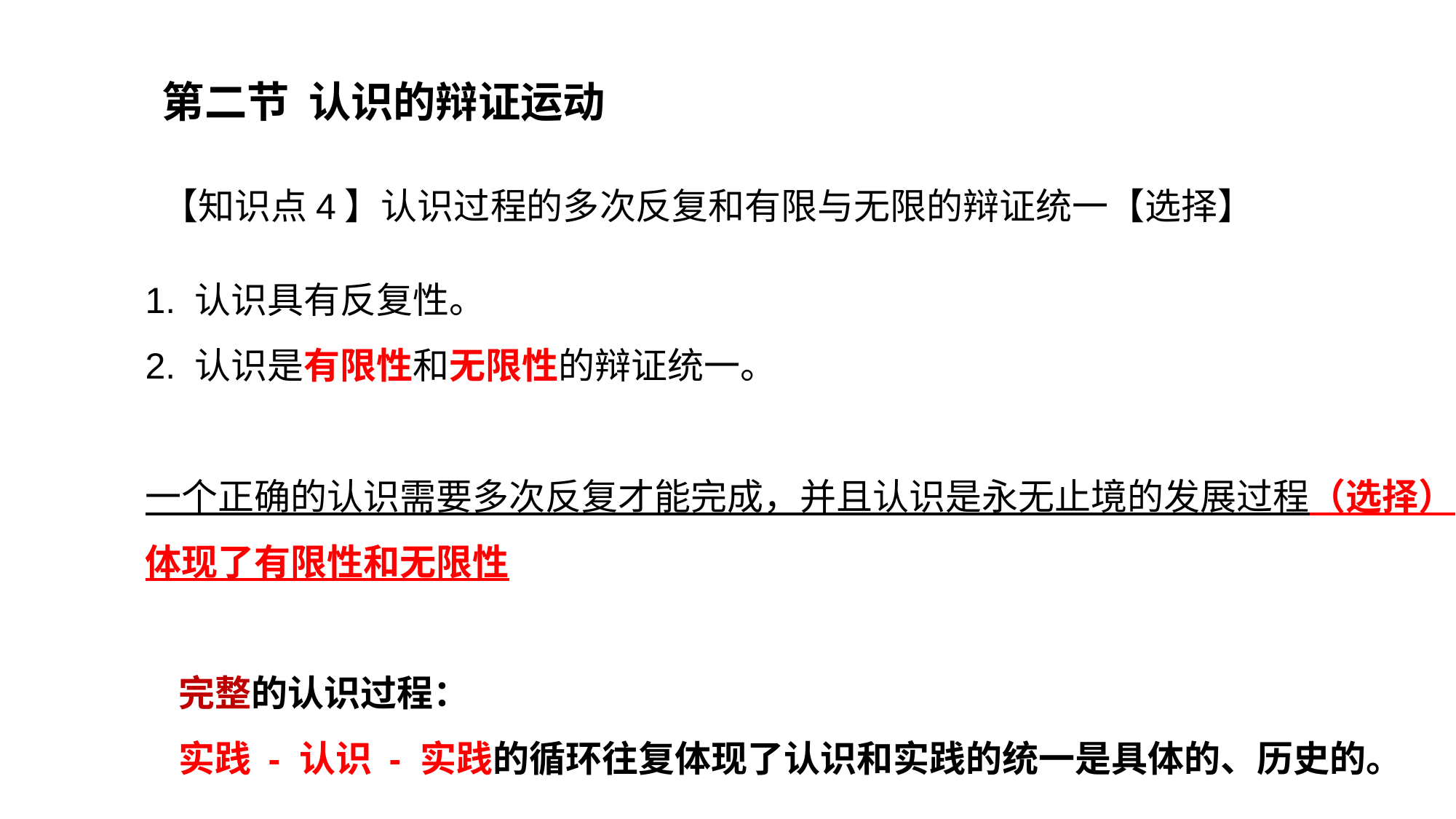

第二章
第二节  认识的辩证运动
【知识点4】认识过程的多次反复和有限与无限的辩证统一【选择】

1. 认识具有反复性。
2. 认识是有限性和无限性的辩证统一。

一个正确的认识需要多次反复才能完成，并且认识是永无止境的发展过程（选择）体现了有限性和无限性

   完整的认识过程：
   实践 - 认识 - 实践的循环往复体现了认识和实践的统一是具体的、历史的。